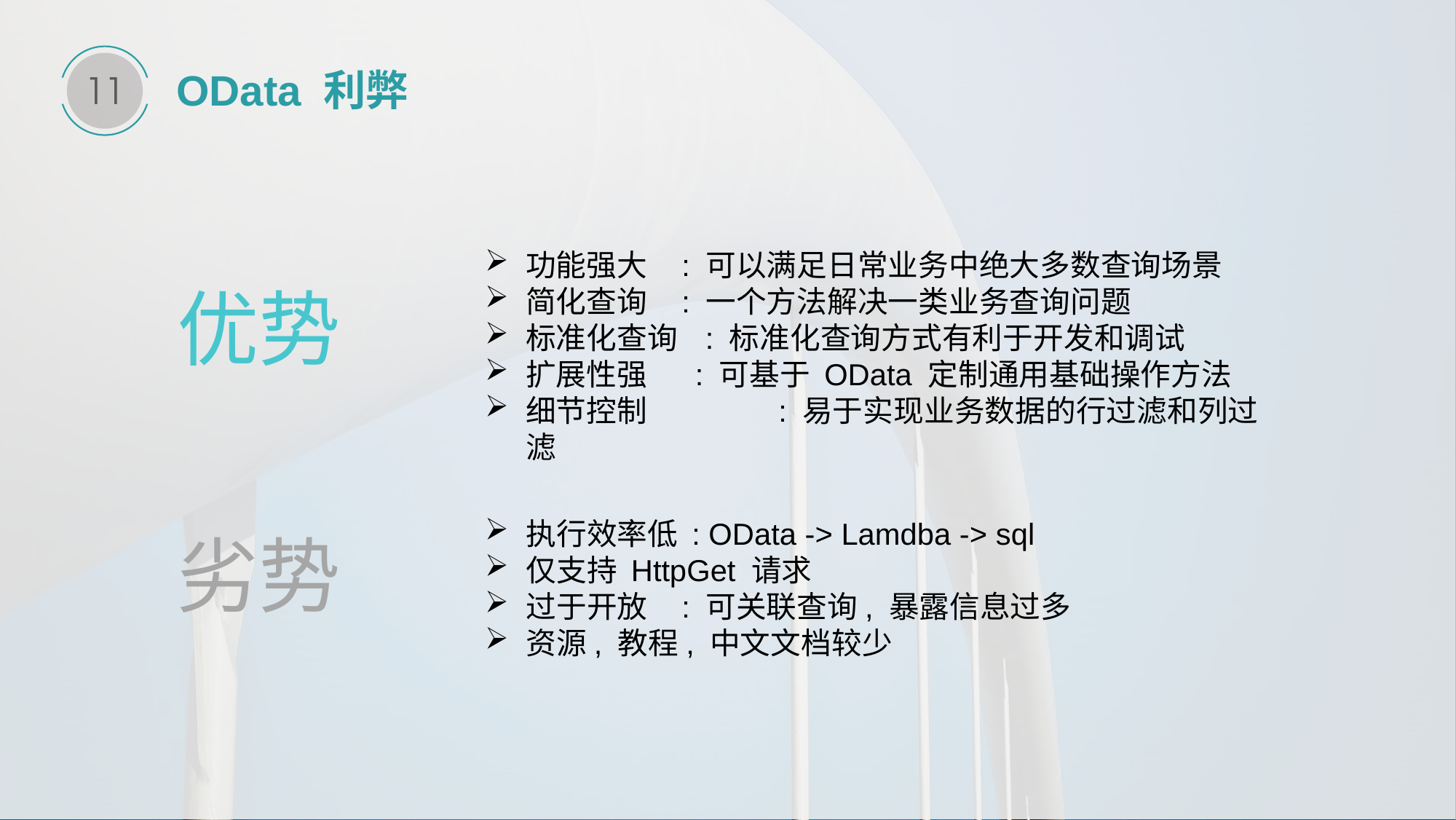

11
OData 利弊
功能强大    : 可以满足日常业务中绝大多数查询场景
简化查询    : 一个方法解决一类业务查询问题
标准化查询   : 标准化查询方式有利于开发和调试
扩展性强      : 可基于 OData 定制通用基础操作方法
细节控制	    : 易于实现业务数据的行过滤和列过滤
优势
执行效率低 : OData -> Lamdba -> sql
仅支持 HttpGet 请求
过于开放    : 可关联查询, 暴露信息过多
资源, 教程, 中文文档较少
劣势